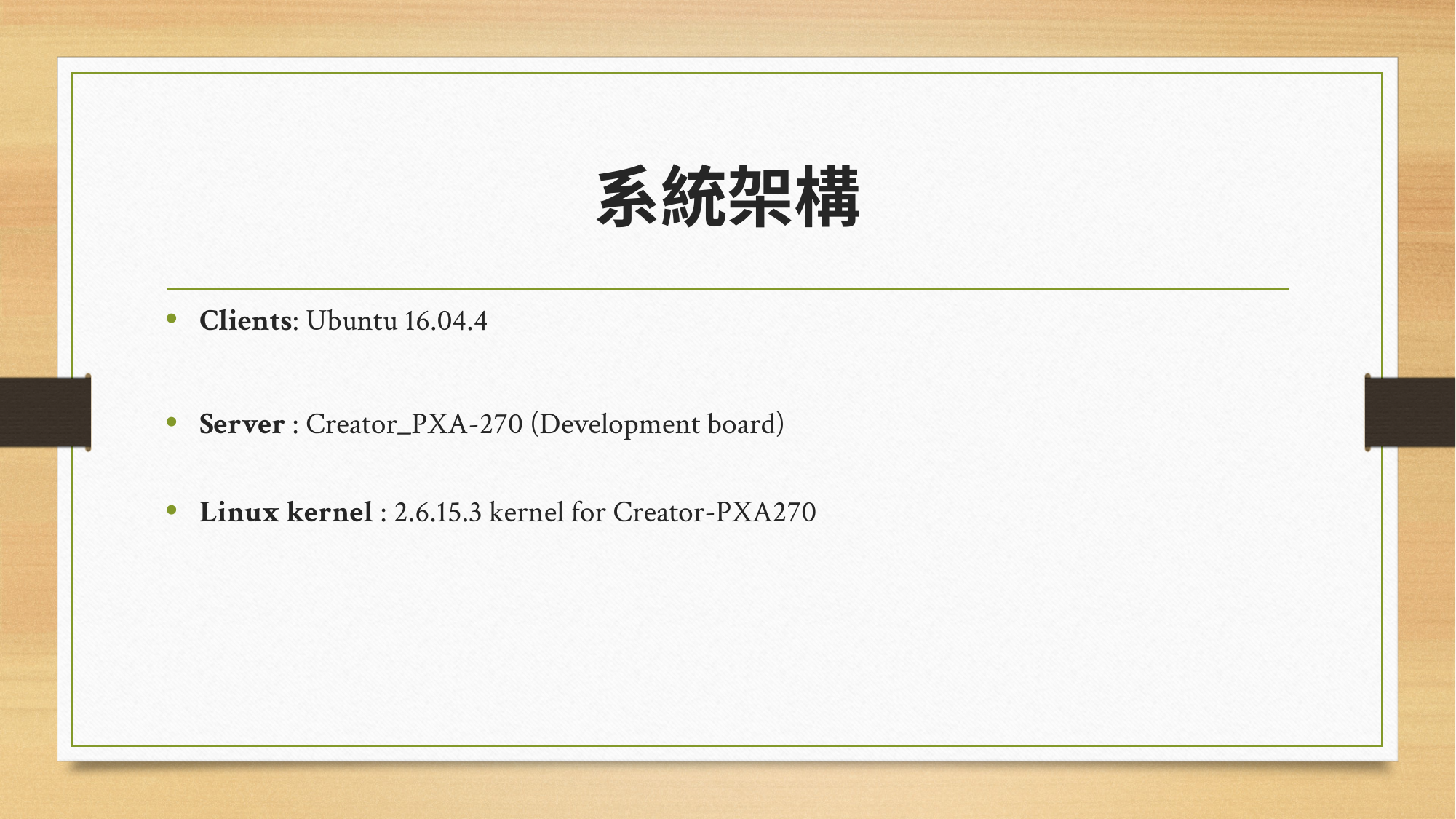

# 系統架構
Clients: Ubuntu 16.04.4

Server : Creator_PXA-270 (Development board)
Linux kernel : 2.6.15.3 kernel for Creator-PXA270